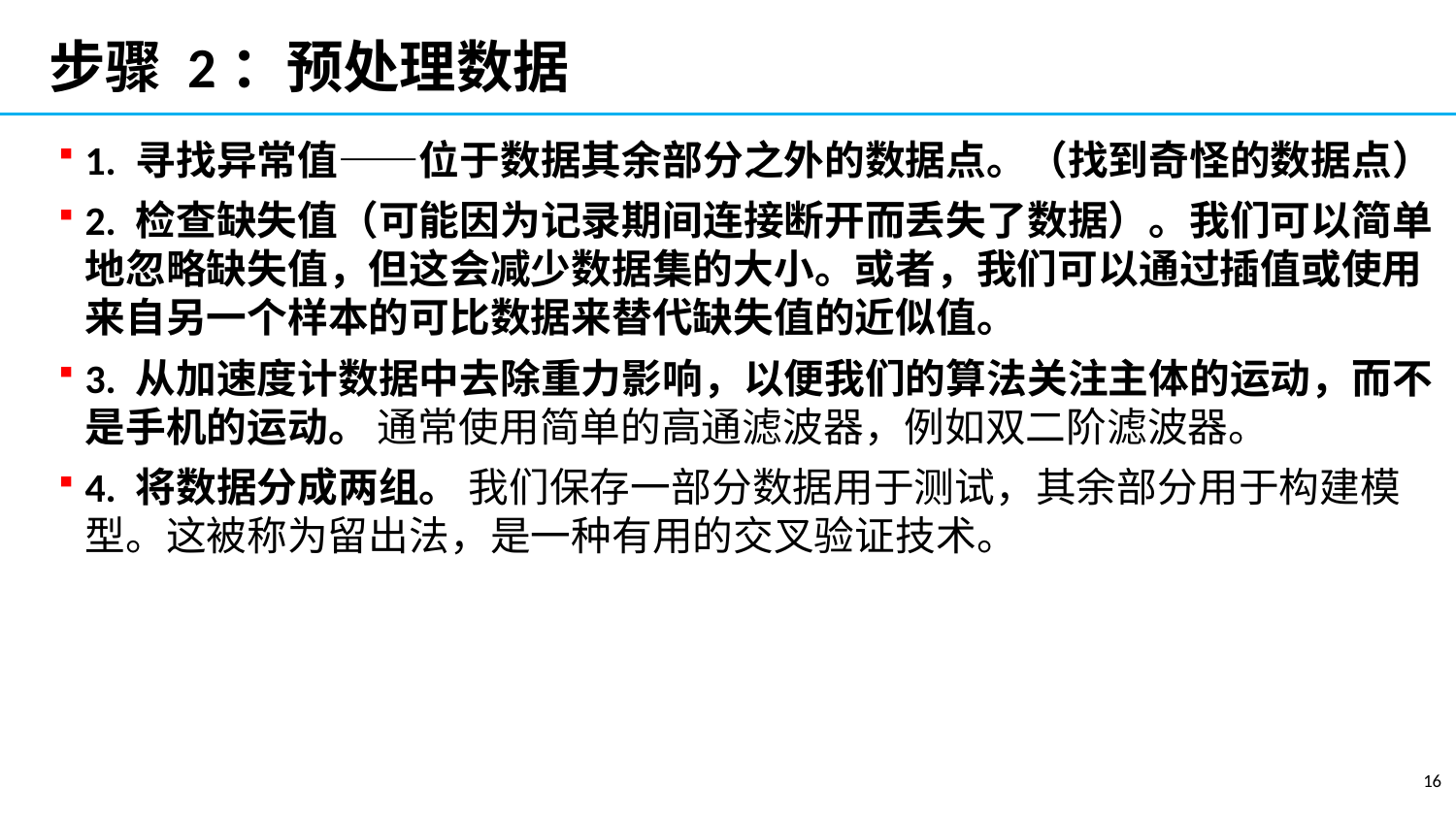

# 步骤 2：预处理数据

1. 寻找异常值——位于数据其余部分之外的数据点。（找到奇怪的数据点）
2. 检查缺失值（可能因为记录期间连接断开而丢失了数据）。我们可以简单地忽略缺失值，但这会减少数据集的大小。或者，我们可以通过插值或使用来自另一个样本的可比数据来替代缺失值的近似值。
3. 从加速度计数据中去除重力影响，以便我们的算法关注主体的运动，而不是手机的运动。 通常使用简单的高通滤波器，例如双二阶滤波器。
4. 将数据分成两组。 我们保存一部分数据用于测试，其余部分用于构建模型。这被称为留出法，是一种有用的交叉验证技术。

16